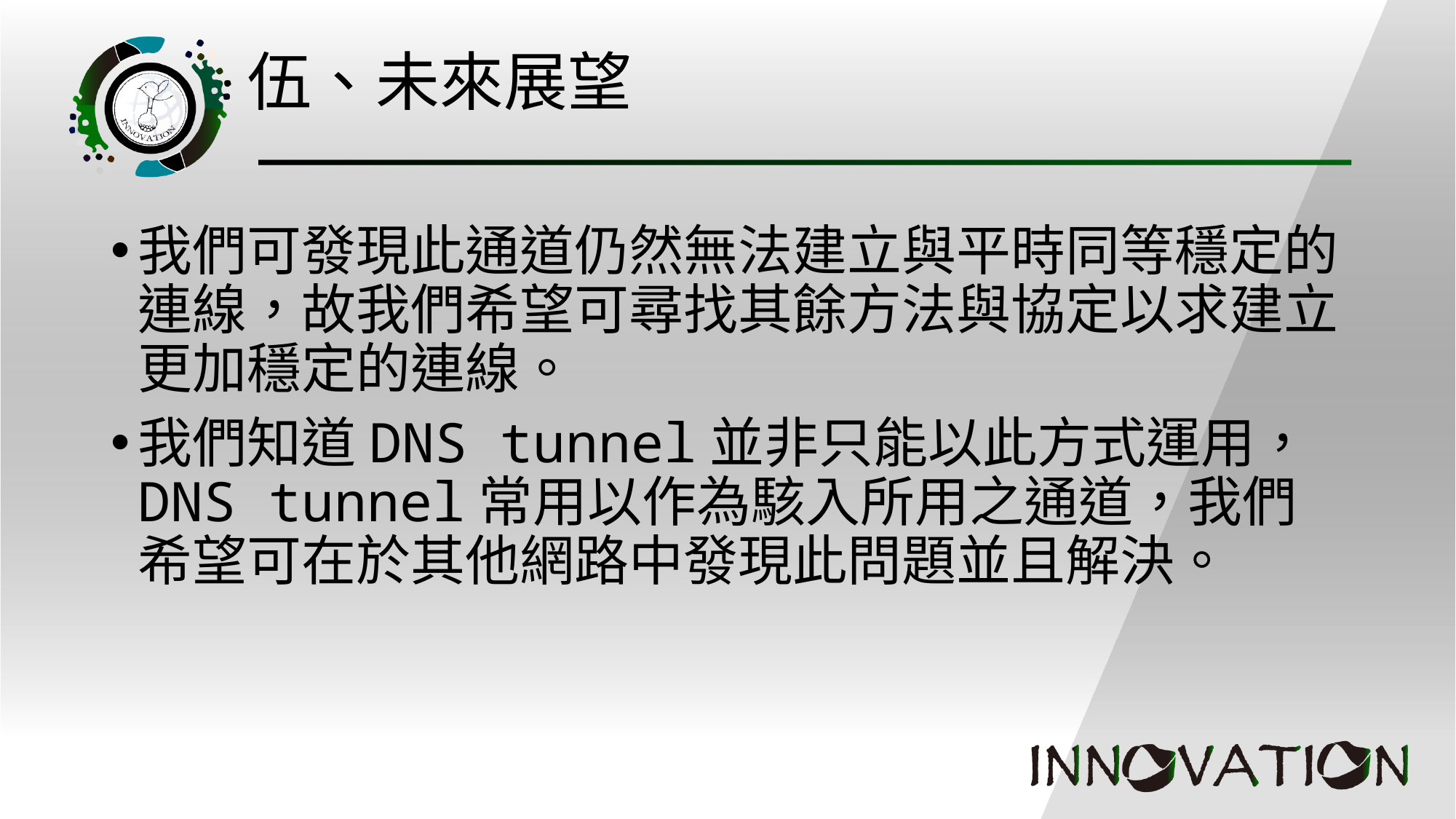

# 伍、未來展望
我們可發現此通道仍然無法建立與平時同等穩定的連線，故我們希望可尋找其餘方法與協定以求建立更加穩定的連線。
我們知道DNS tunnel並非只能以此方式運用，DNS tunnel常用以作為駭入所用之通道，我們希望可在於其他網路中發現此問題並且解決。